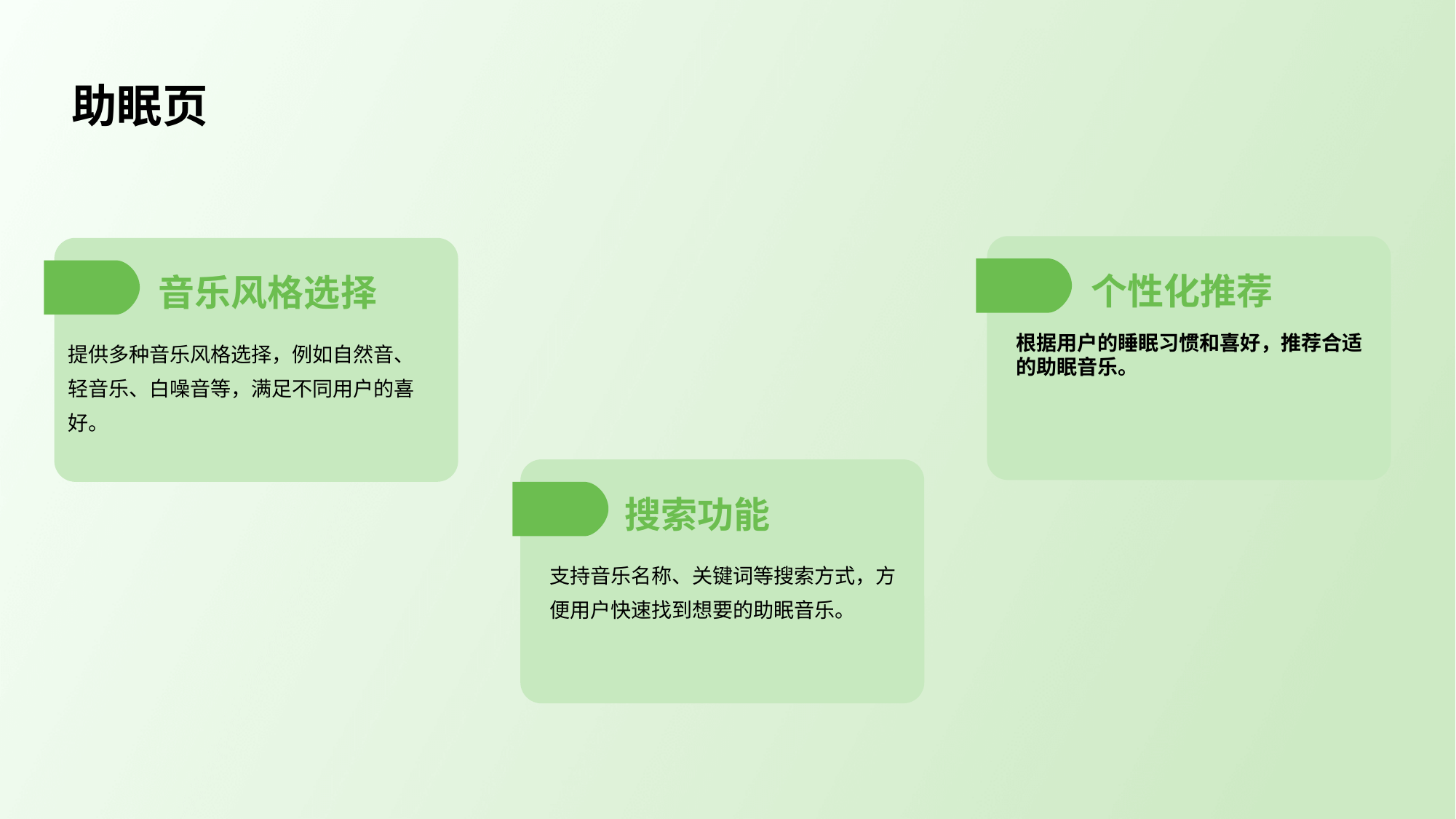

助眠页

个性化推荐

音乐风格选择
根据用户的睡眠习惯和喜好，推荐合适的助眠音乐。
提供多种音乐风格选择，例如自然音、轻音乐、白噪音等，满足不同用户的喜好。

搜索功能
支持音乐名称、关键词等搜索方式，方便用户快速找到想要的助眠音乐。